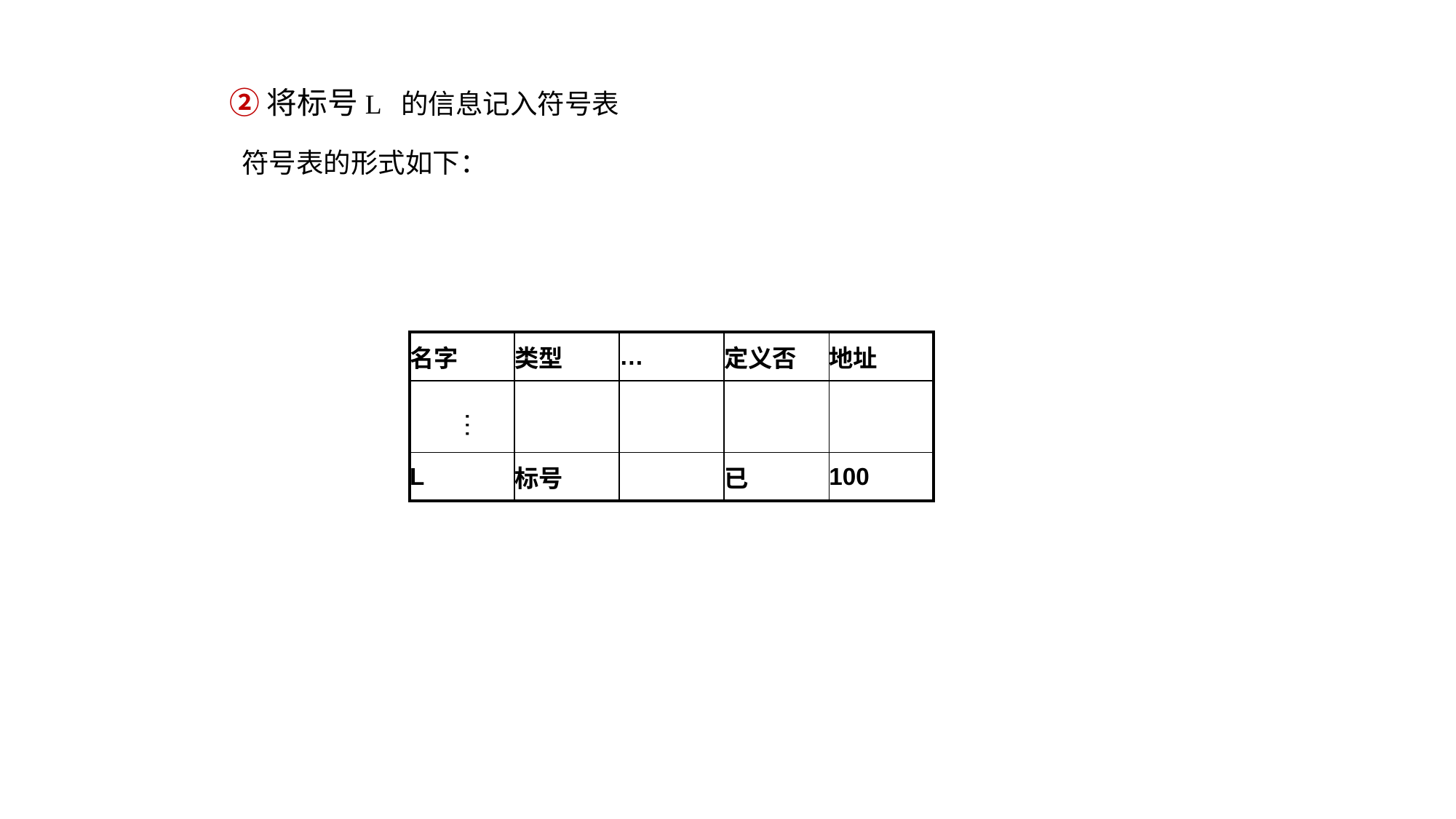

②将标号L  的信息记入符号表

 符号表的形式如下：
| 名字 | 类型 | … | 定义否 | 地址 |
| --- | --- | --- | --- | --- |
|  |  |  |  |  |
| L | 标号 |  | 已 | 100 |
…